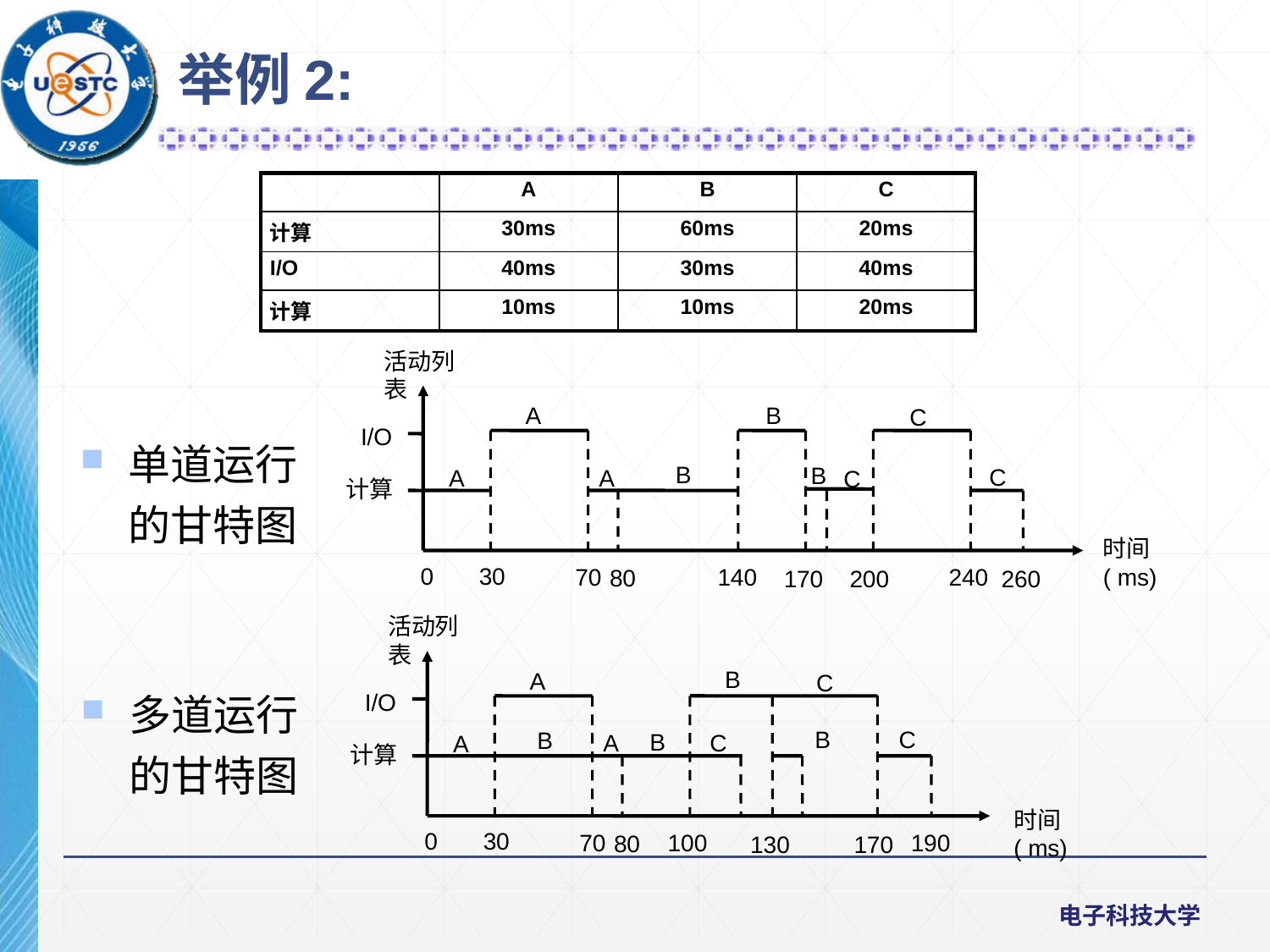

举例2:
|  | A | B | C |
| --- | --- | --- | --- |
| 计算 | 30ms | 60ms | 20ms |
| I/O | 40ms | 30ms | 40ms |
| 计算 | 10ms | 10ms | 20ms |
活动列表

A
B
C
I/O

B
B
C
A
A
C
计算

时间( ms)

0
30
70
140
240
80
170
200
260
单道运行的甘特图

活动列表

B
A
C
I/O

B
C
B
B
A
C
A
计算

时间( ms)

0
30
70
100
190
80
130
170
多道运行的甘特图